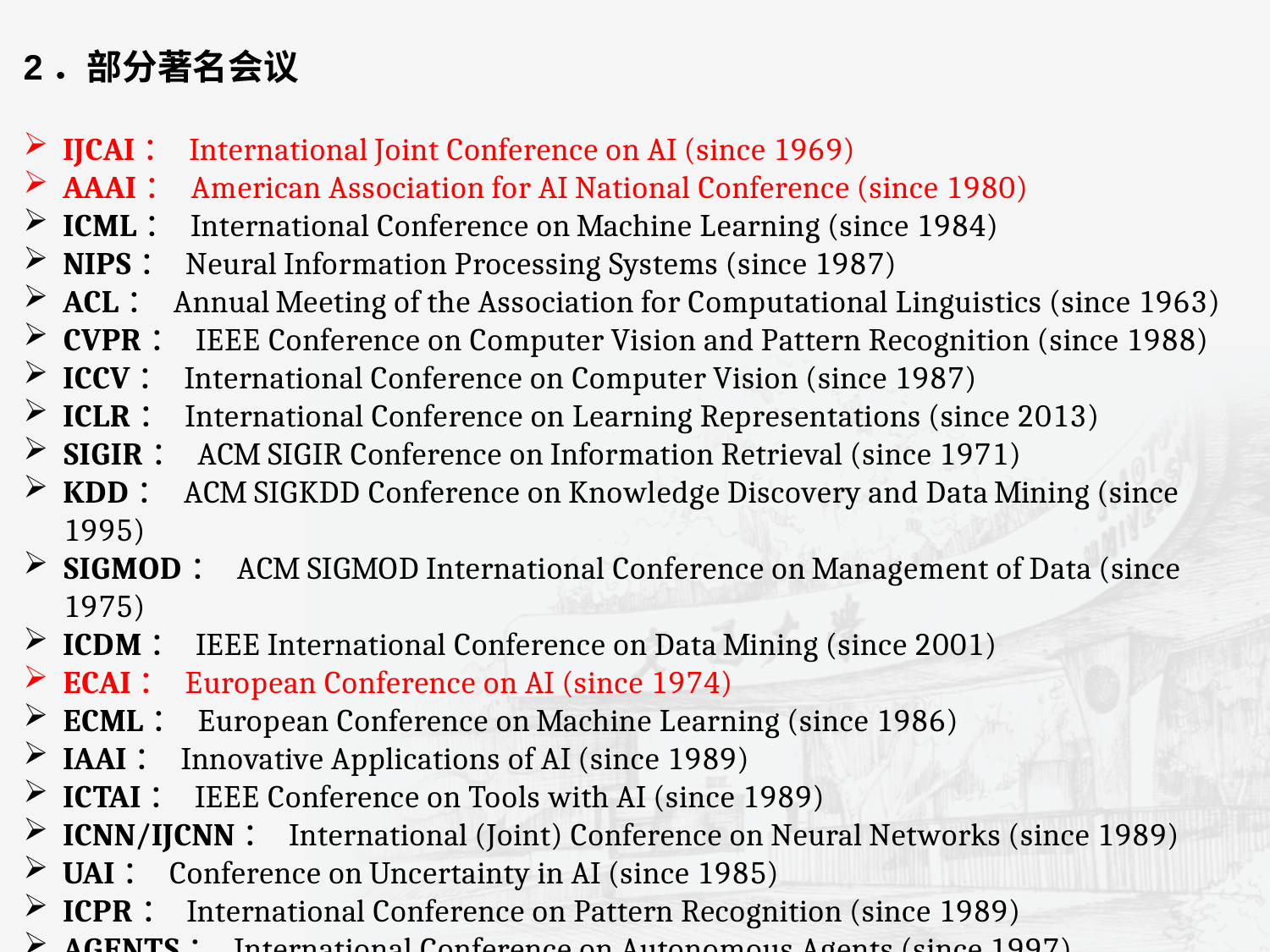

2．部分著名会议
IJCAI： International Joint Conference on AI (since 1969)
AAAI： American Association for AI National Conference (since 1980)
ICML： International Conference on Machine Learning (since 1984)
NIPS： Neural Information Processing Systems (since 1987)
ACL： Annual Meeting of the Association for Computational Linguistics (since 1963)
CVPR： IEEE Conference on Computer Vision and Pattern Recognition (since 1988)
ICCV： International Conference on Computer Vision (since 1987)
ICLR： International Conference on Learning Representations (since 2013)
SIGIR： ACM SIGIR Conference on Information Retrieval (since 1971)
KDD： ACM SIGKDD Conference on Knowledge Discovery and Data Mining (since 1995)
SIGMOD： ACM SIGMOD International Conference on Management of Data (since 1975)
ICDM： IEEE International Conference on Data Mining (since 2001)
ECAI： European Conference on AI (since 1974)
ECML： European Conference on Machine Learning (since 1986)
IAAI： Innovative Applications of AI (since 1989)
ICTAI： IEEE Conference on Tools with AI (since 1989)
ICNN/IJCNN： International (Joint) Conference on Neural Networks (since 1989)
UAI： Conference on Uncertainty in AI (since 1985)
ICPR： International Conference on Pattern Recognition (since 1989)
AGENTS： International Conference on Autonomous Agents (since 1997)